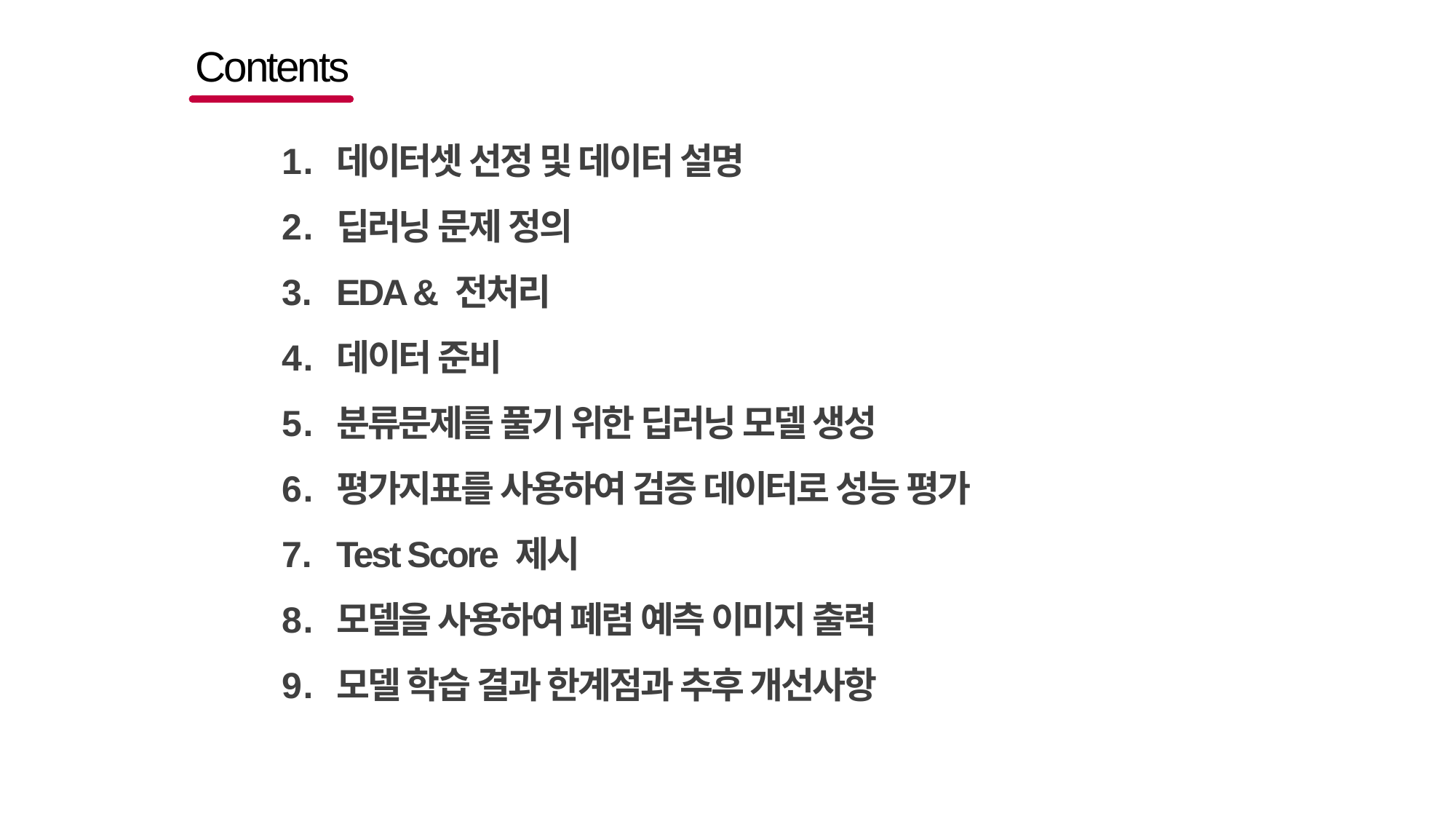

Contents
데이터셋 선정 및 데이터 설명
딥러닝 문제 정의
EDA & 전처리
데이터 준비
분류문제를 풀기 위한 딥러닝 모델 생성
평가지표를 사용하여 검증 데이터로 성능 평가
Test Score 제시
모델을 사용하여 폐렴 예측 이미지 출력
모델 학습 결과 한계점과 추후 개선사항